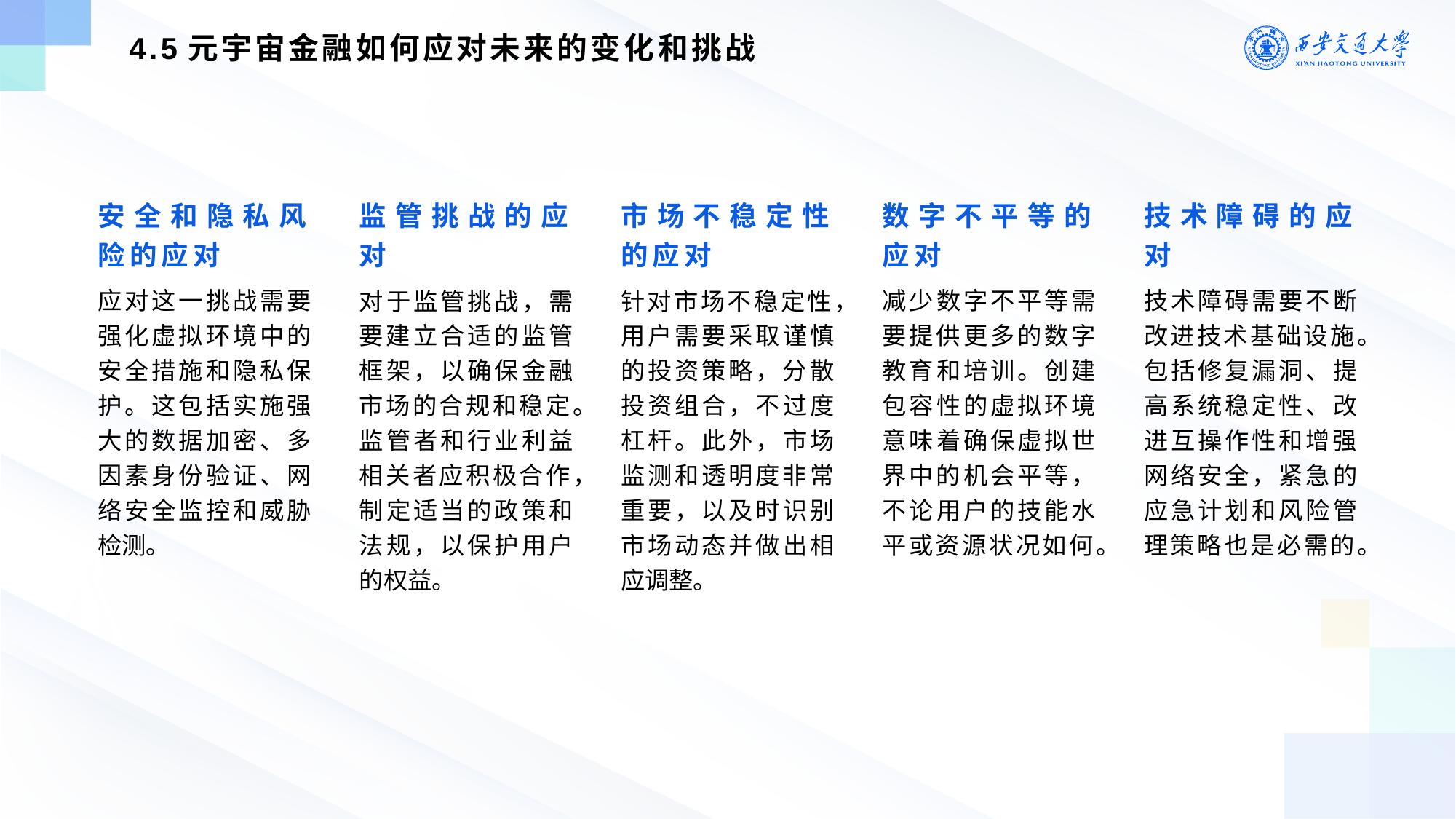

4.5元宇宙金融如何应对未来的变化和挑战
安全和隐私风险的应对
应对这一挑战需要强化虚拟环境中的安全措施和隐私保护。这包括实施强大的数据加密、多因素身份验证、网络安全监控和威胁检测。
监管挑战的应对
对于监管挑战，需要建立合适的监管框架，以确保金融市场的合规和稳定。监管者和行业利益相关者应积极合作，制定适当的政策和法规，以保护用户的权益。
市场不稳定性的应对
针对市场不稳定性，用户需要采取谨慎的投资策略，分散投资组合，不过度杠杆。此外，市场监测和透明度非常重要，以及时识别市场动态并做出相应调整。
数字不平等的应对
减少数字不平等需要提供更多的数字教育和培训。创建包容性的虚拟环境意味着确保虚拟世界中的机会平等，不论用户的技能水平或资源状况如何。
技术障碍的应对
技术障碍需要不断改进技术基础设施。包括修复漏洞、提高系统稳定性、改进互操作性和增强网络安全，紧急的应急计划和风险管理策略也是必需的。